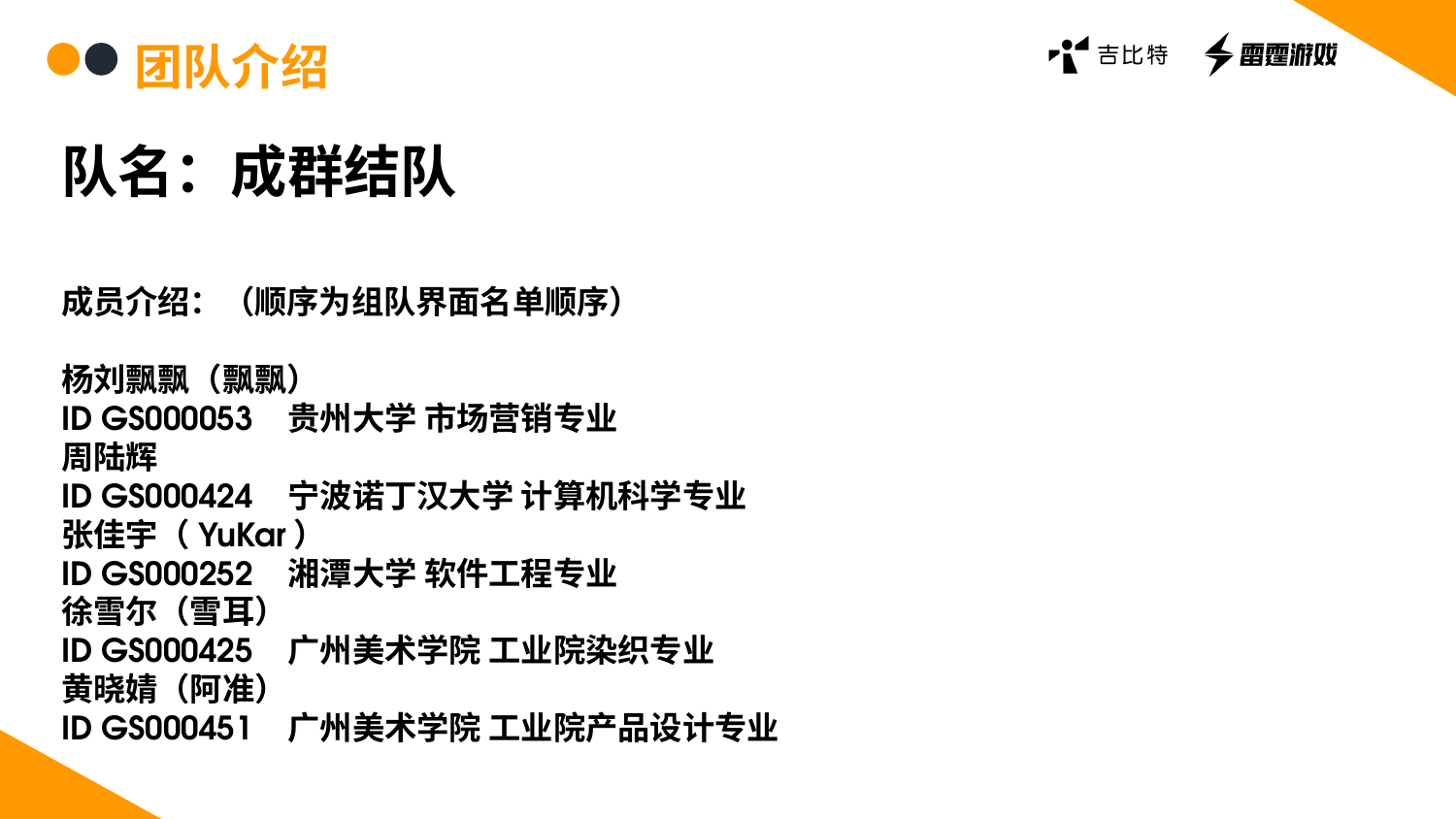

团队介绍

队名：成群结队

成员介绍：（顺序为组队界面名单顺序）

杨刘飘飘（飘飘）
ID GS000053   贵州大学 市场营销专业
周陆辉
ID GS000424   宁波诺丁汉大学 计算机科学专业
张佳宇（YuKar）
ID GS000252   湘潭大学 软件工程专业
徐雪尔（雪耳）
ID GS000425   广州美术学院 工业院染织专业
黄晓婧（阿准）
ID GS000451   广州美术学院 工业院产品设计专业